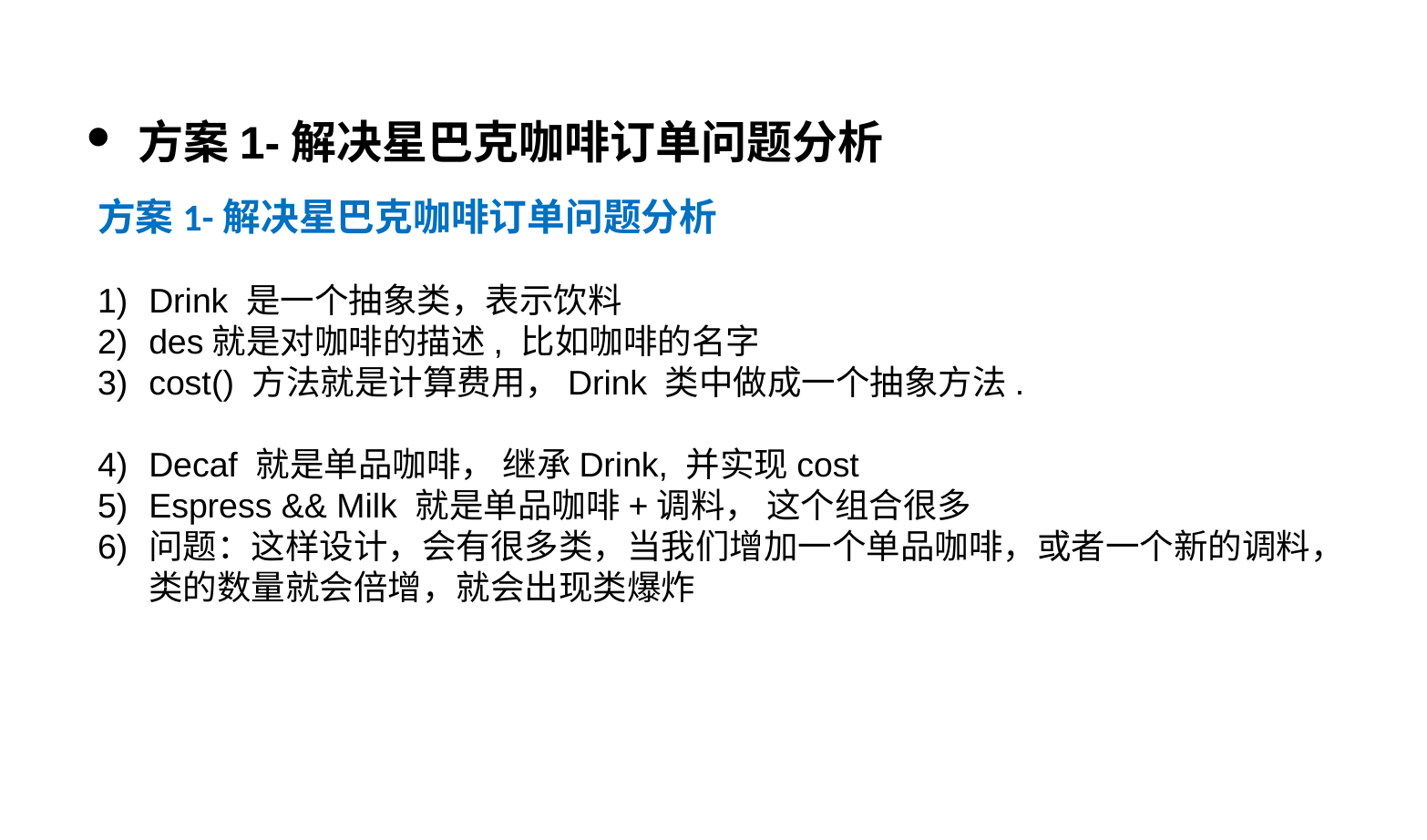

方案1-解决星巴克咖啡订单问题分析

方案1-解决星巴克咖啡订单问题分析

Drink 是一个抽象类，表示饮料
des就是对咖啡的描述, 比如咖啡的名字
cost() 方法就是计算费用，Drink 类中做成一个抽象方法.

Decaf 就是单品咖啡， 继承Drink, 并实现cost
Espress && Milk 就是单品咖啡+调料， 这个组合很多
问题：这样设计，会有很多类，当我们增加一个单品咖啡，或者一个新的调料，类的数量就会倍增，就会出现类爆炸